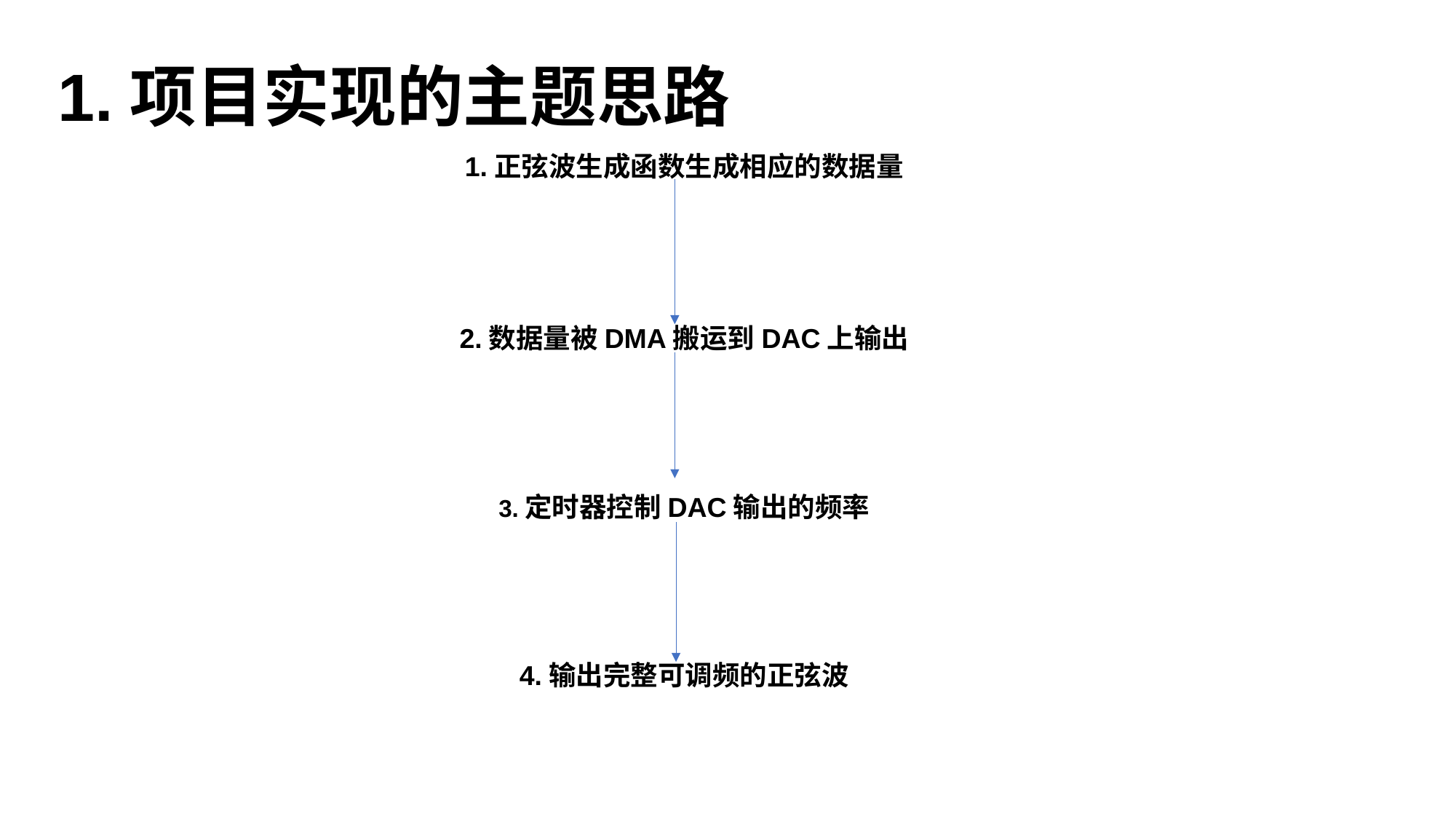

# 1.项目实现的主题思路
1.正弦波生成函数生成相应的数据量

2.数据量被DMA搬运到DAC上输出

3.定时器控制DAC输出的频率

4.输出完整可调频的正弦波